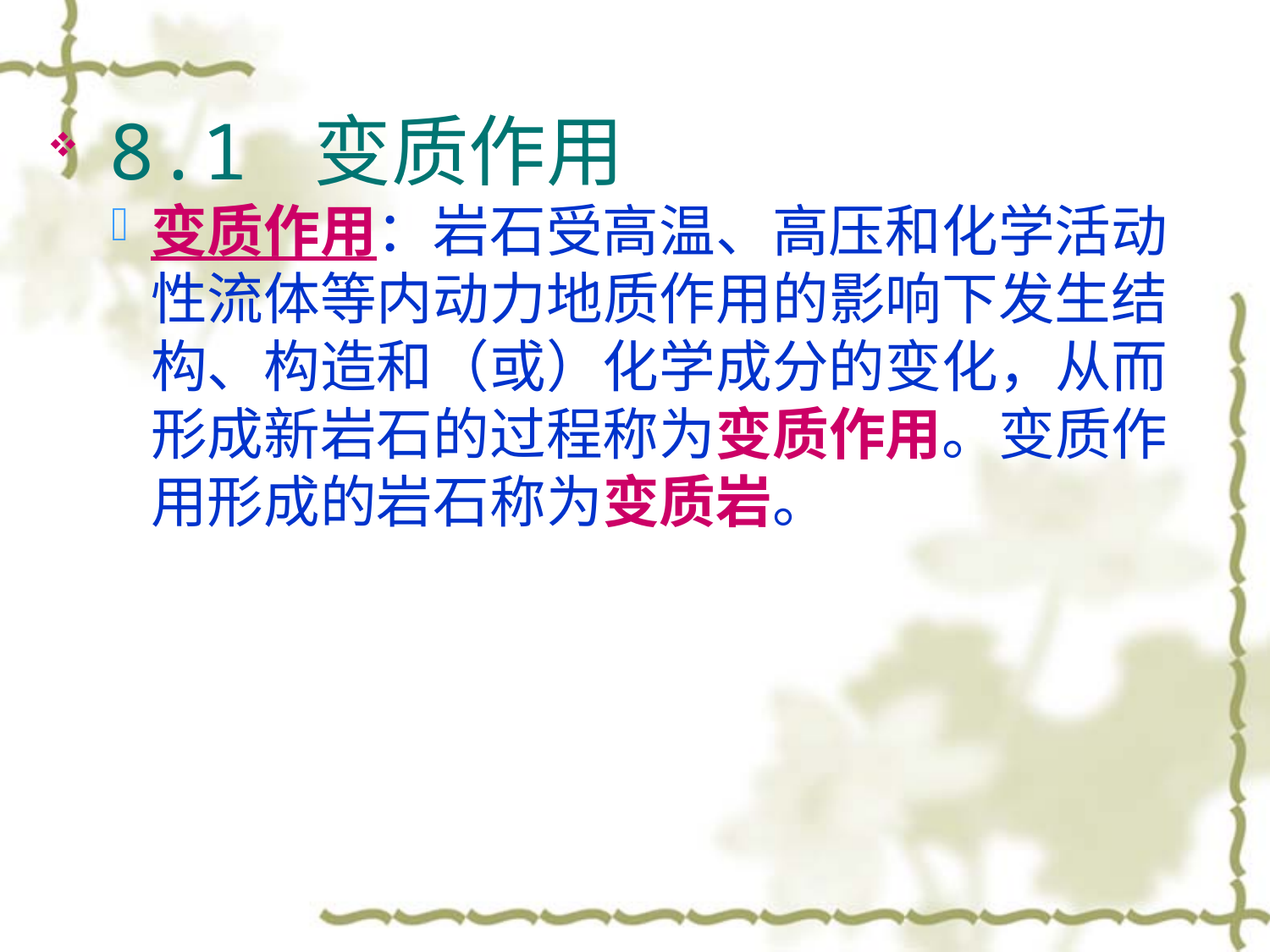

8.1 变质作用
变质作用：岩石受高温、高压和化学活动性流体等内动力地质作用的影响下发生结构、构造和（或）化学成分的变化，从而形成新岩石的过程称为变质作用。变质作用形成的岩石称为变质岩。